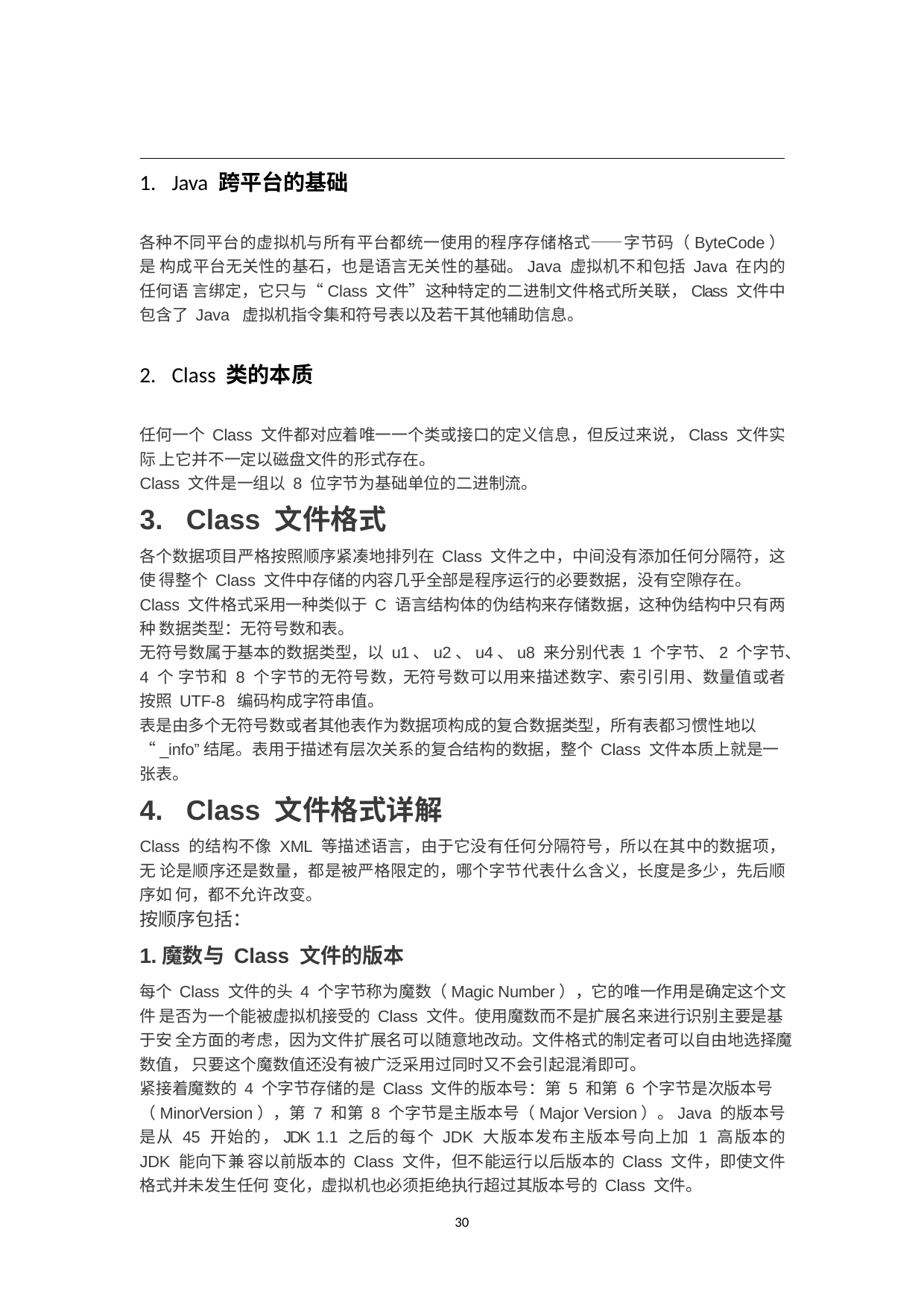

Java 跨平台的基础

各种不同平台的虚拟机与所有平台都统一使用的程序存储格式——字节码（ByteCode）是 构成平台无关性的基石，也是语言无关性的基础。Java 虚拟机不和包括 Java 在内的任何语 言绑定，它只与“Class 文件”这种特定的二进制文件格式所关联，Class 文件中包含了 Java  虚拟机指令集和符号表以及若干其他辅助信息。

Class 类的本质

任何一个 Class 文件都对应着唯一一个类或接口的定义信息，但反过来说，Class 文件实际 上它并不一定以磁盘文件的形式存在。
Class 文件是一组以 8 位字节为基础单位的二进制流。
Class 文件格式
各个数据项目严格按照顺序紧凑地排列在 Class 文件之中，中间没有添加任何分隔符，这使 得整个 Class 文件中存储的内容几乎全部是程序运行的必要数据，没有空隙存在。
Class 文件格式采用一种类似于 C 语言结构体的伪结构来存储数据，这种伪结构中只有两种 数据类型：无符号数和表。
无符号数属于基本的数据类型，以 u1、u2、u4、u8 来分别代表 1 个字节、2 个字节、4 个 字节和 8 个字节的无符号数，无符号数可以用来描述数字、索引引用、数量值或者按照 UTF-8  编码构成字符串值。
表是由多个无符号数或者其他表作为数据项构成的复合数据类型，所有表都习惯性地以 “_info”结尾。表用于描述有层次关系的复合结构的数据，整个 Class 文件本质上就是一 张表。
Class 文件格式详解
Class 的结构不像 XML 等描述语言，由于它没有任何分隔符号，所以在其中的数据项，无 论是顺序还是数量，都是被严格限定的，哪个字节代表什么含义，长度是多少，先后顺序如 何，都不允许改变。
按顺序包括：
1.魔数与 Class 文件的版本
每个 Class 文件的头 4 个字节称为魔数（Magic Number），它的唯一作用是确定这个文件 是否为一个能被虚拟机接受的 Class 文件。使用魔数而不是扩展名来进行识别主要是基于安 全方面的考虑，因为文件扩展名可以随意地改动。文件格式的制定者可以自由地选择魔数值， 只要这个魔数值还没有被广泛采用过同时又不会引起混淆即可。
紧接着魔数的 4 个字节存储的是 Class 文件的版本号：第 5 和第 6 个字节是次版本号
（MinorVersion），第 7 和第 8 个字节是主版本号（Major Version）。Java 的版本号是从 45 开始的，JDK 1.1 之后的每个 JDK 大版本发布主版本号向上加 1 高版本的 JDK 能向下兼 容以前版本的 Class 文件，但不能运行以后版本的 Class 文件，即使文件格式并未发生任何 变化，虚拟机也必须拒绝执行超过其版本号的 Class 文件。
30